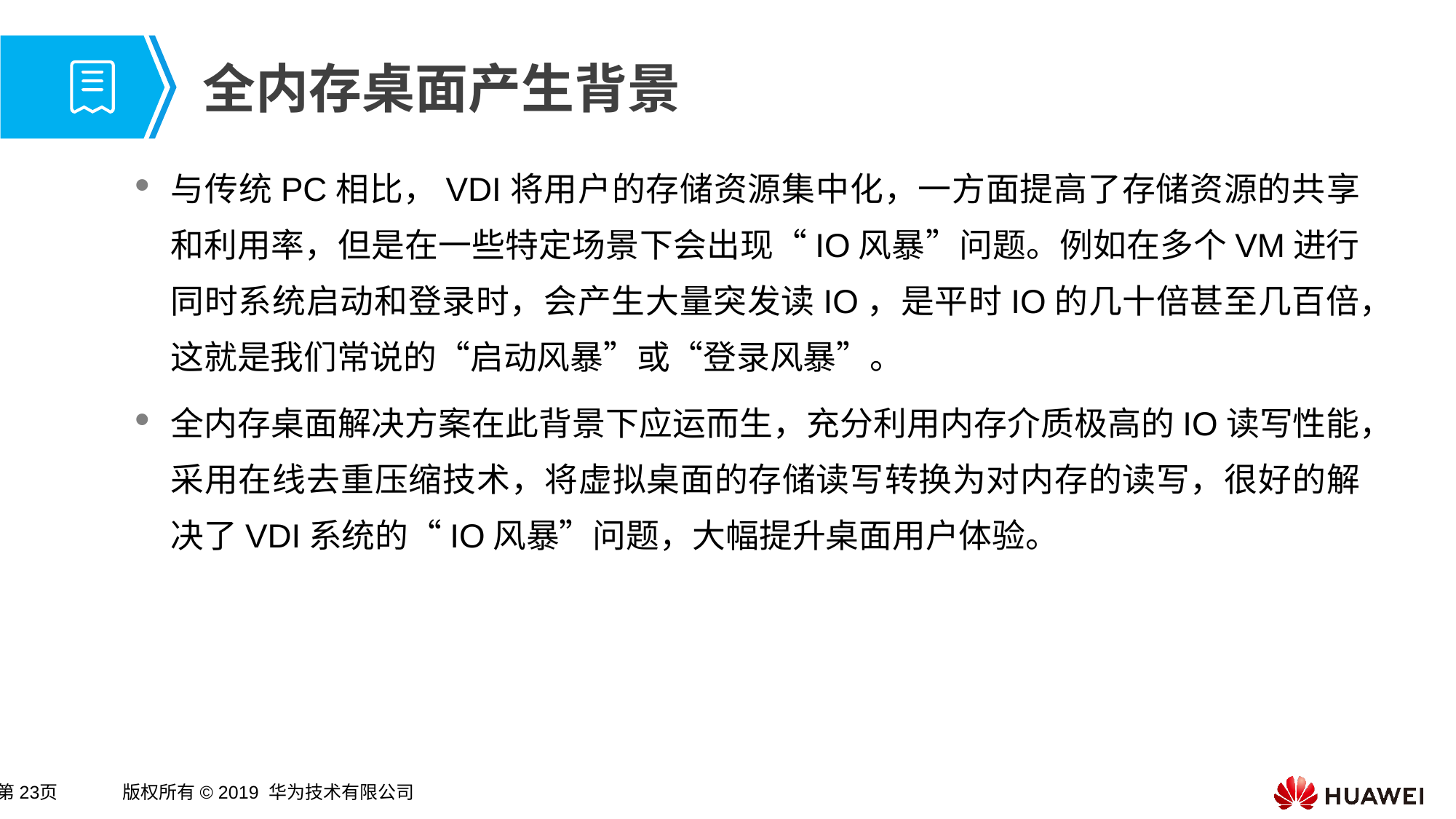

# 全内存桌面产生背景
与传统PC相比，VDI将用户的存储资源集中化，一方面提高了存储资源的共享和利用率，但是在一些特定场景下会出现“IO风暴”问题。例如在多个VM进行同时系统启动和登录时，会产生大量突发读IO，是平时IO的几十倍甚至几百倍，这就是我们常说的“启动风暴”或“登录风暴”。
全内存桌面解决方案在此背景下应运而生，充分利用内存介质极高的IO读写性能，采用在线去重压缩技术，将虚拟桌面的存储读写转换为对内存的读写，很好的解决了VDI系统的“IO风暴”问题，大幅提升桌面用户体验。